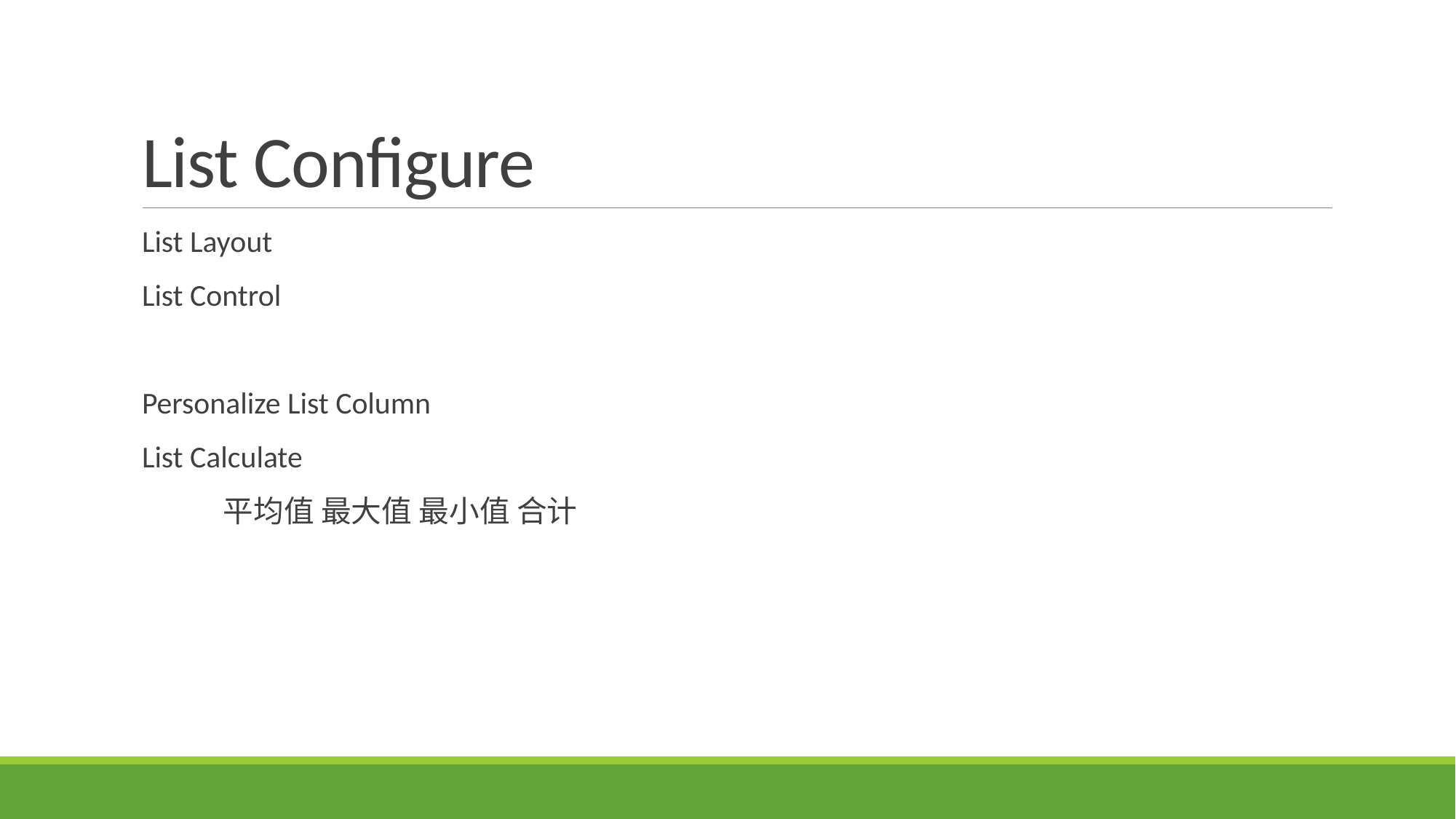

# List Configure
List Layout
List Control

Personalize List Column
List Calculate
           平均值 最大值 最小值 合计